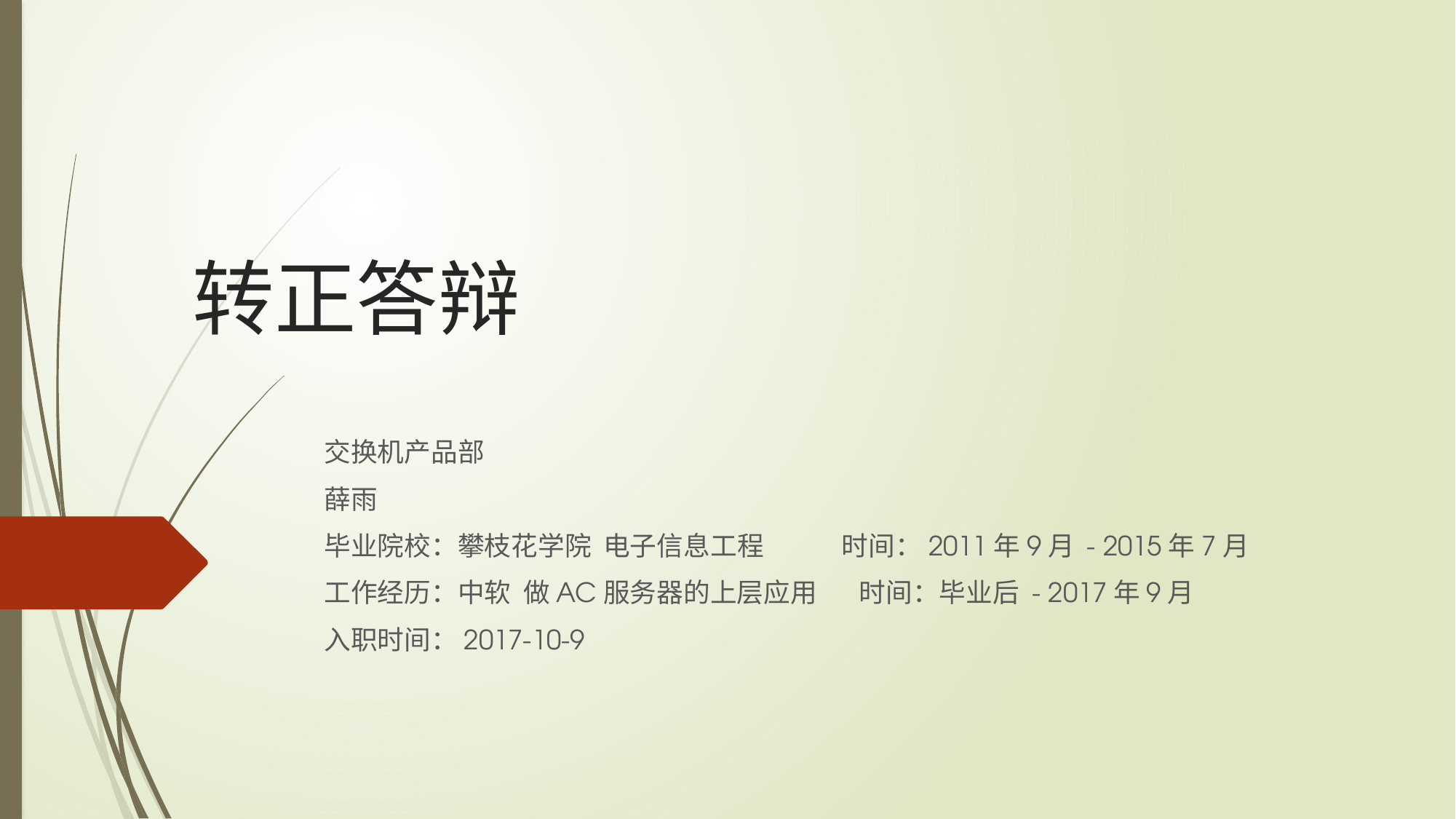

# 转正答辩
交换机产品部
薛雨
毕业院校：攀枝花学院  电子信息工程             时间：2011年9月 - 2015年7月
工作经历：中软  做AC服务器的上层应用       时间：毕业后 - 2017年9月
入职时间：2017-10-9